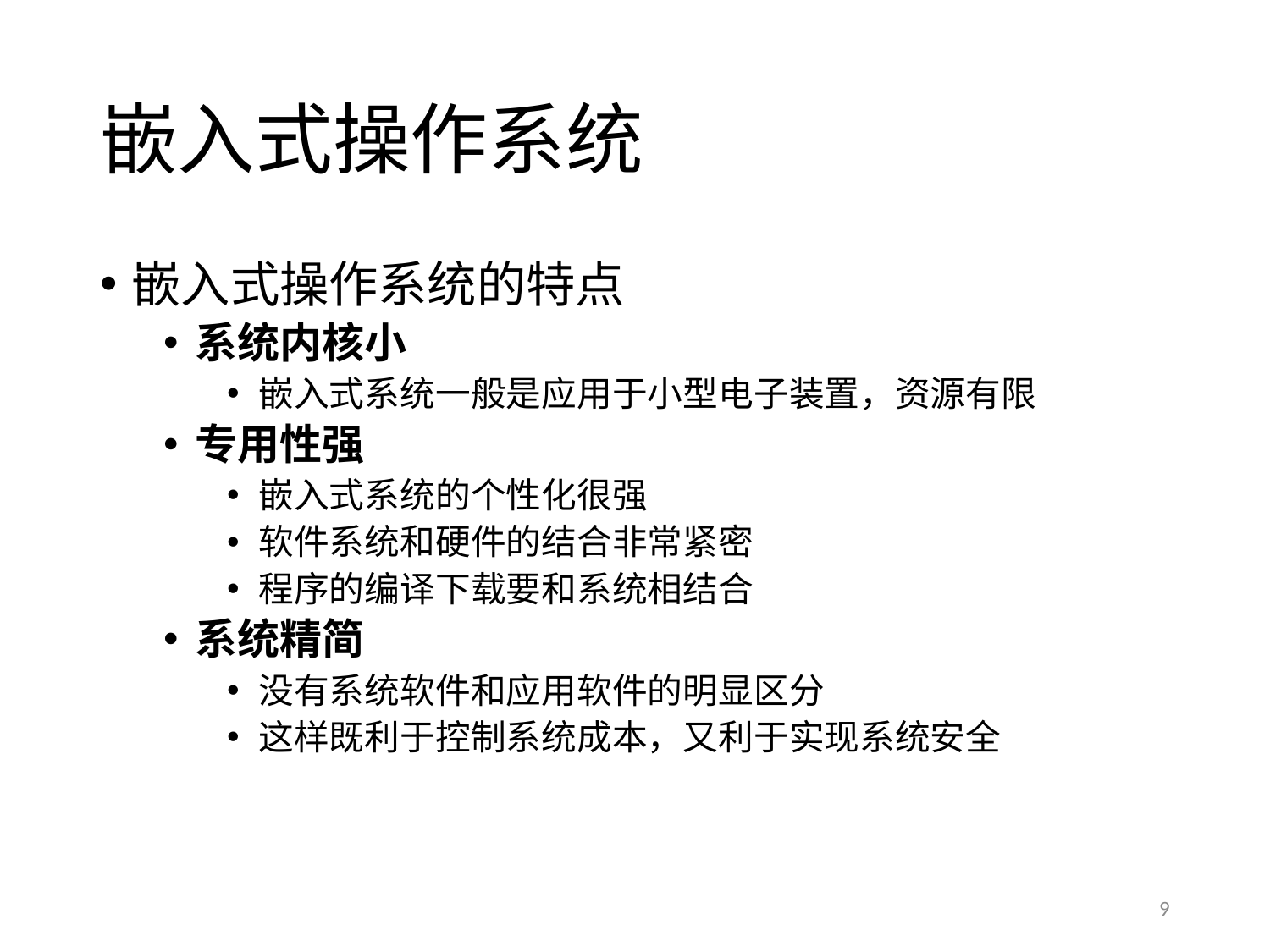

# 嵌入式操作系统
嵌入式操作系统的特点
系统内核小
嵌入式系统一般是应用于小型电子装置，资源有限
专用性强
嵌入式系统的个性化很强
软件系统和硬件的结合非常紧密
程序的编译下载要和系统相结合
系统精简
没有系统软件和应用软件的明显区分
这样既利于控制系统成本，又利于实现系统安全
9